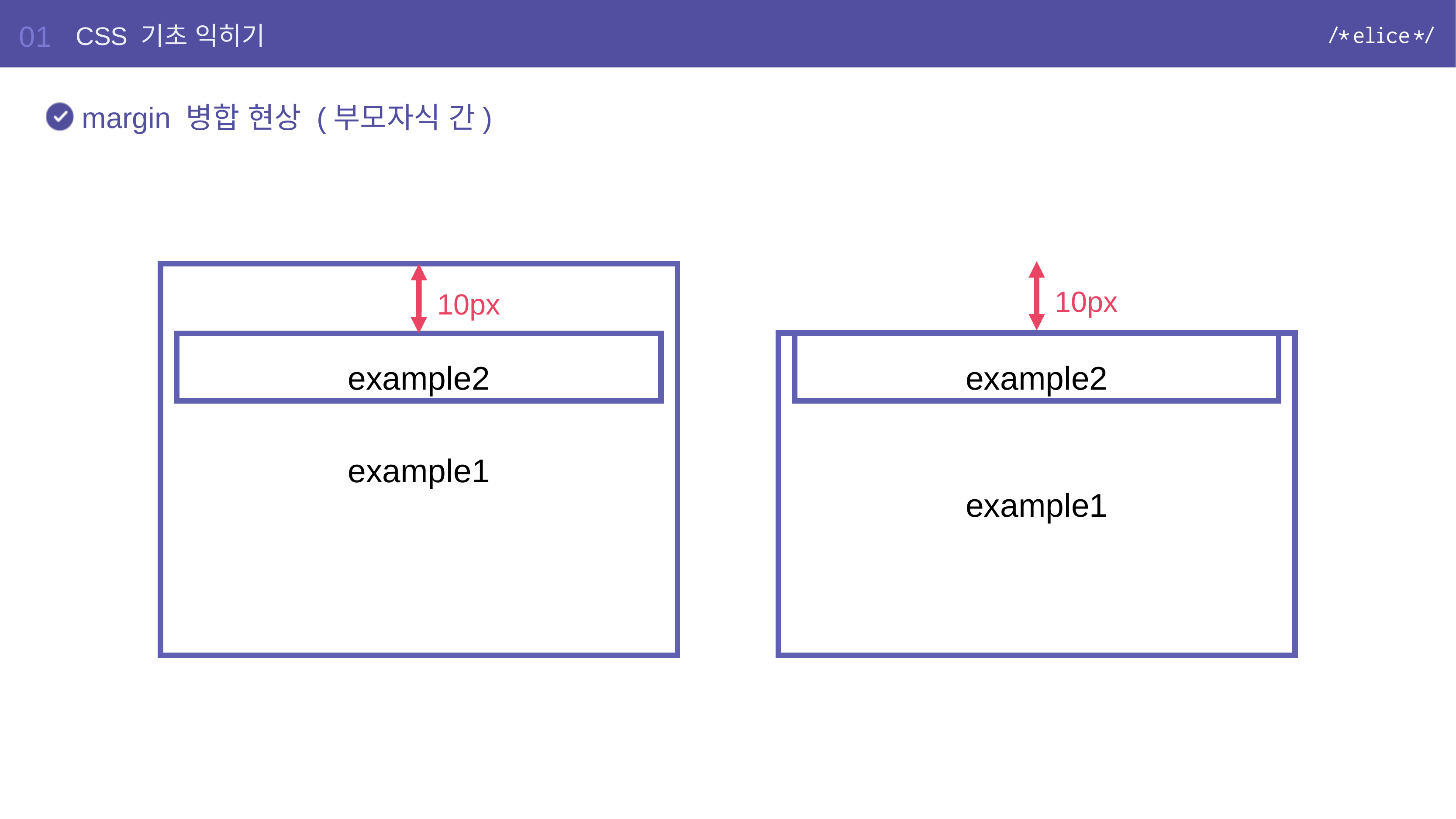

01
CSS 기초 익히기
margin 병합 현상 (부모자식 간)
10px
example1
10px
example2
example1
example2